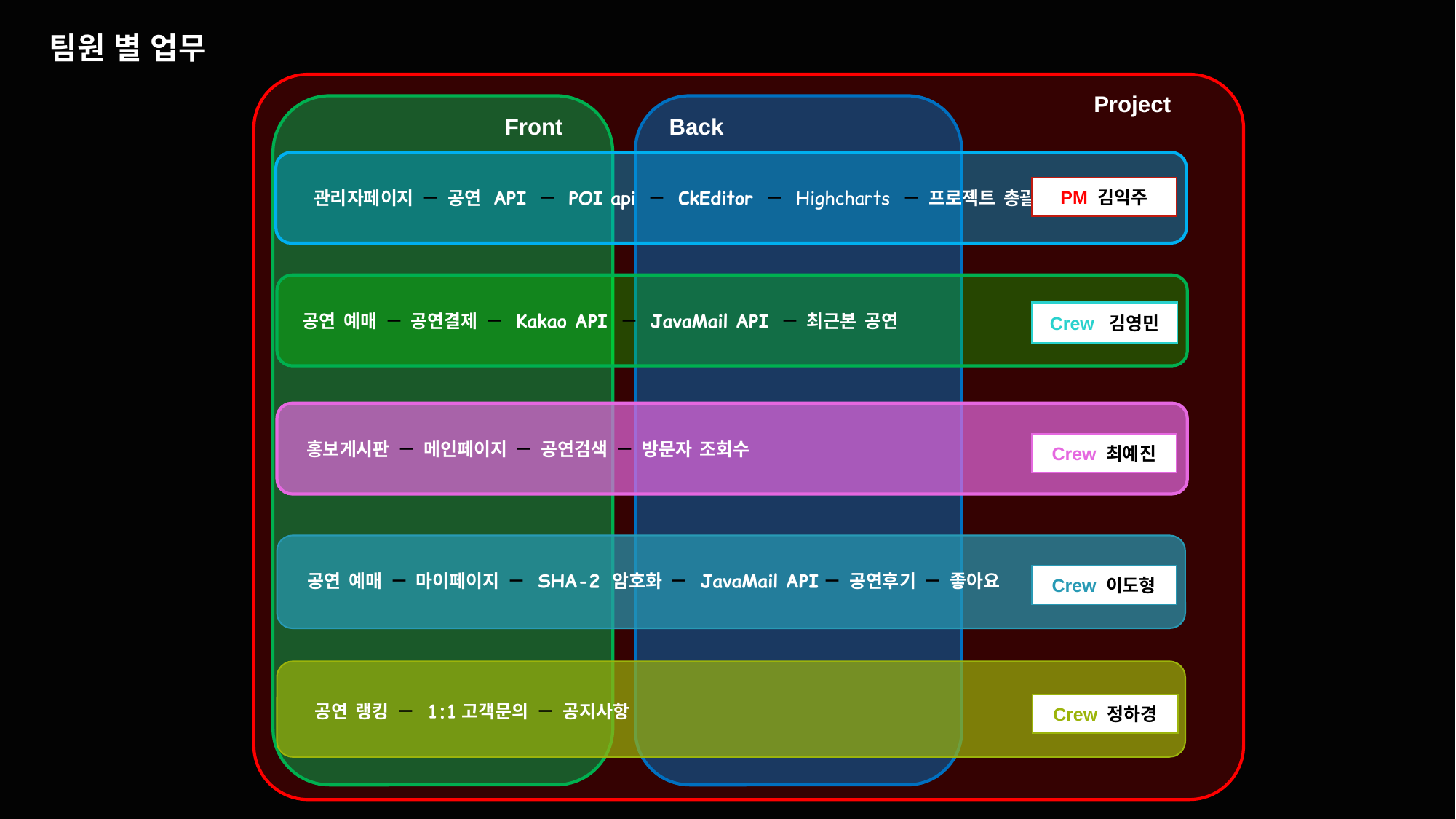

팀원 별 업무

Project

Back
Front

 관리자페이지 － 공연 API － POI api － CkEditor － Highcharts － 프로젝트 총괄

PM 김익주

공연 예매 － 공연결제 － Kakao API － JavaMail API － 최근본 공연

Crew  김영민

홍보게시판 － 메인페이지 － 공연검색 － 방문자 조회수

Crew 최예진

공연 예매 － 마이페이지 － SHA-2 암호화 － JavaMail API－ 공연후기 － 좋아요
Crew 이도형

공연 랭킹 － 1:1고객문의 － 공지사항
Crew 정하경